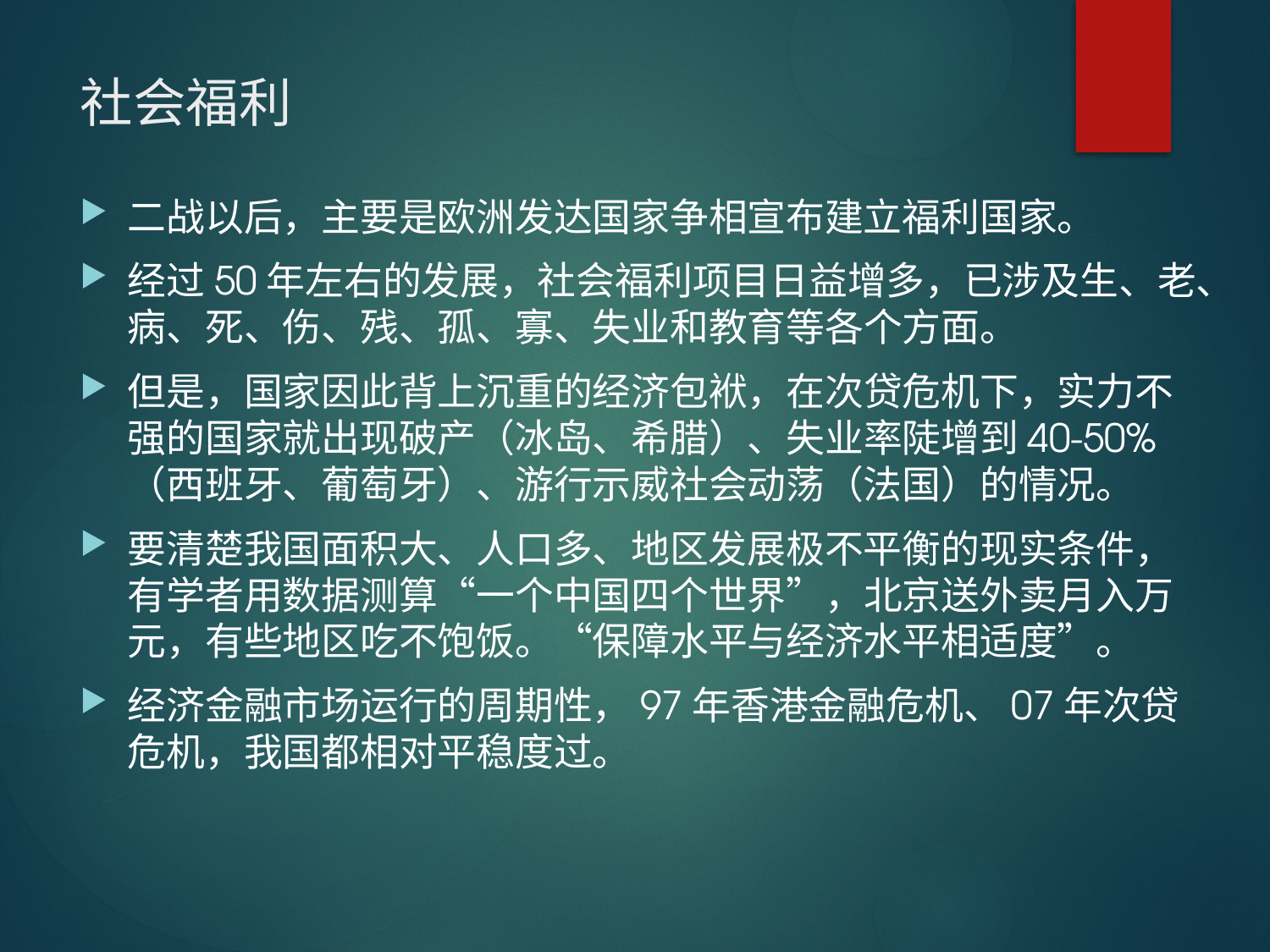

# 社会福利
二战以后，主要是欧洲发达国家争相宣布建立福利国家。
经过50年左右的发展，社会福利项目日益增多，已涉及生、老、病、死、伤、残、孤、寡、失业和教育等各个方面。
但是，国家因此背上沉重的经济包袱，在次贷危机下，实力不强的国家就出现破产（冰岛、希腊）、失业率陡增到40-50%（西班牙、葡萄牙）、游行示威社会动荡（法国）的情况。
要清楚我国面积大、人口多、地区发展极不平衡的现实条件，有学者用数据测算“一个中国四个世界”，北京送外卖月入万元，有些地区吃不饱饭。“保障水平与经济水平相适度”。
经济金融市场运行的周期性，97年香港金融危机、07年次贷危机，我国都相对平稳度过。